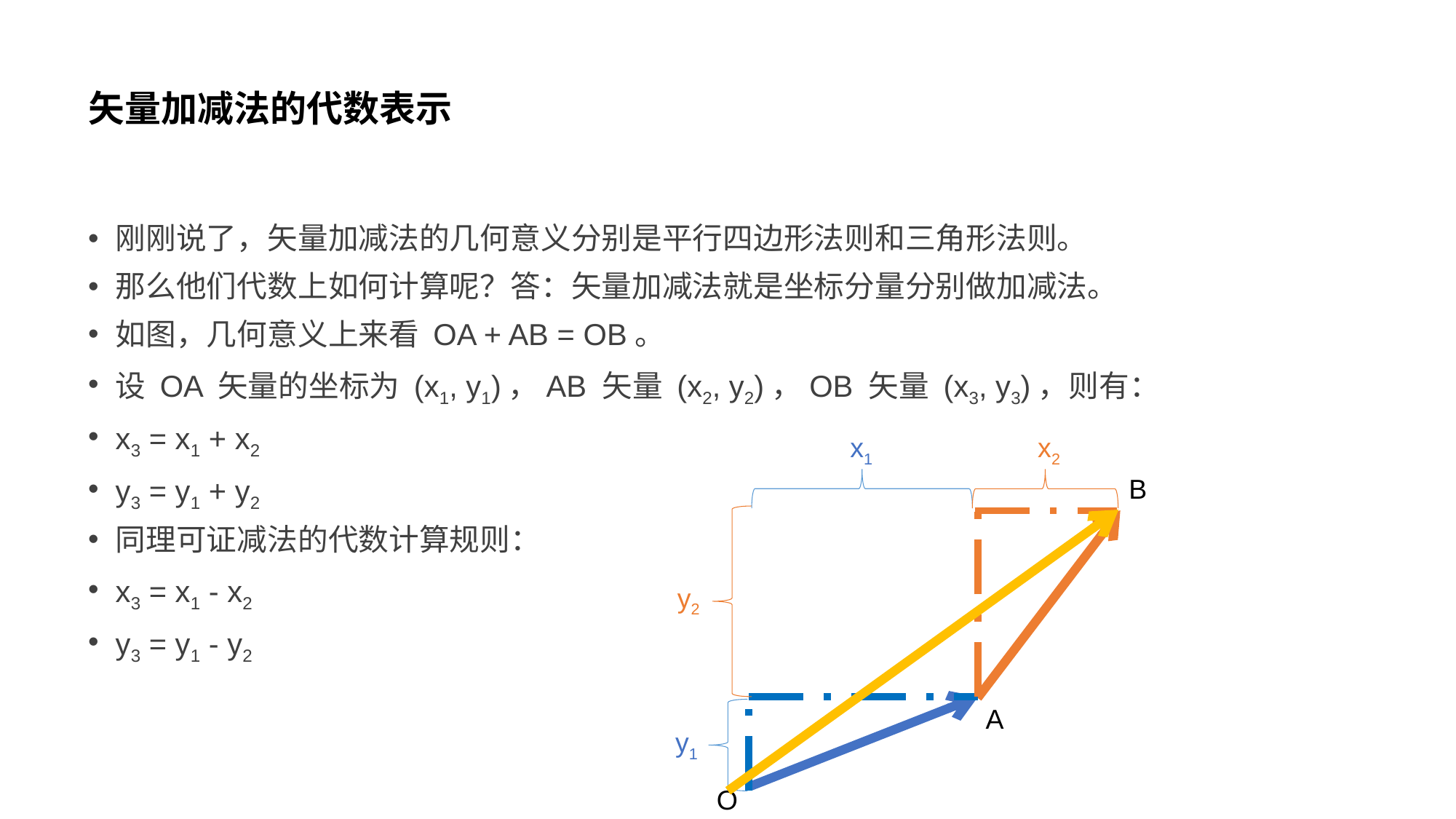

# 矢量加减法的代数表示
刚刚说了，矢量加减法的几何意义分别是平行四边形法则和三角形法则。
那么他们代数上如何计算呢？答：矢量加减法就是坐标分量分别做加减法。
如图，几何意义上来看 OA + AB = OB。
设 OA 矢量的坐标为 (x1, y1)，AB 矢量 (x2, y2)，OB 矢量 (x3, y3)，则有：
x3 = x1 + x2
y3 = y1 + y2
同理可证减法的代数计算规则：
x3 = x1 - x2
y3 = y1 - y2

x1
x2
B

y2

y1
A
O